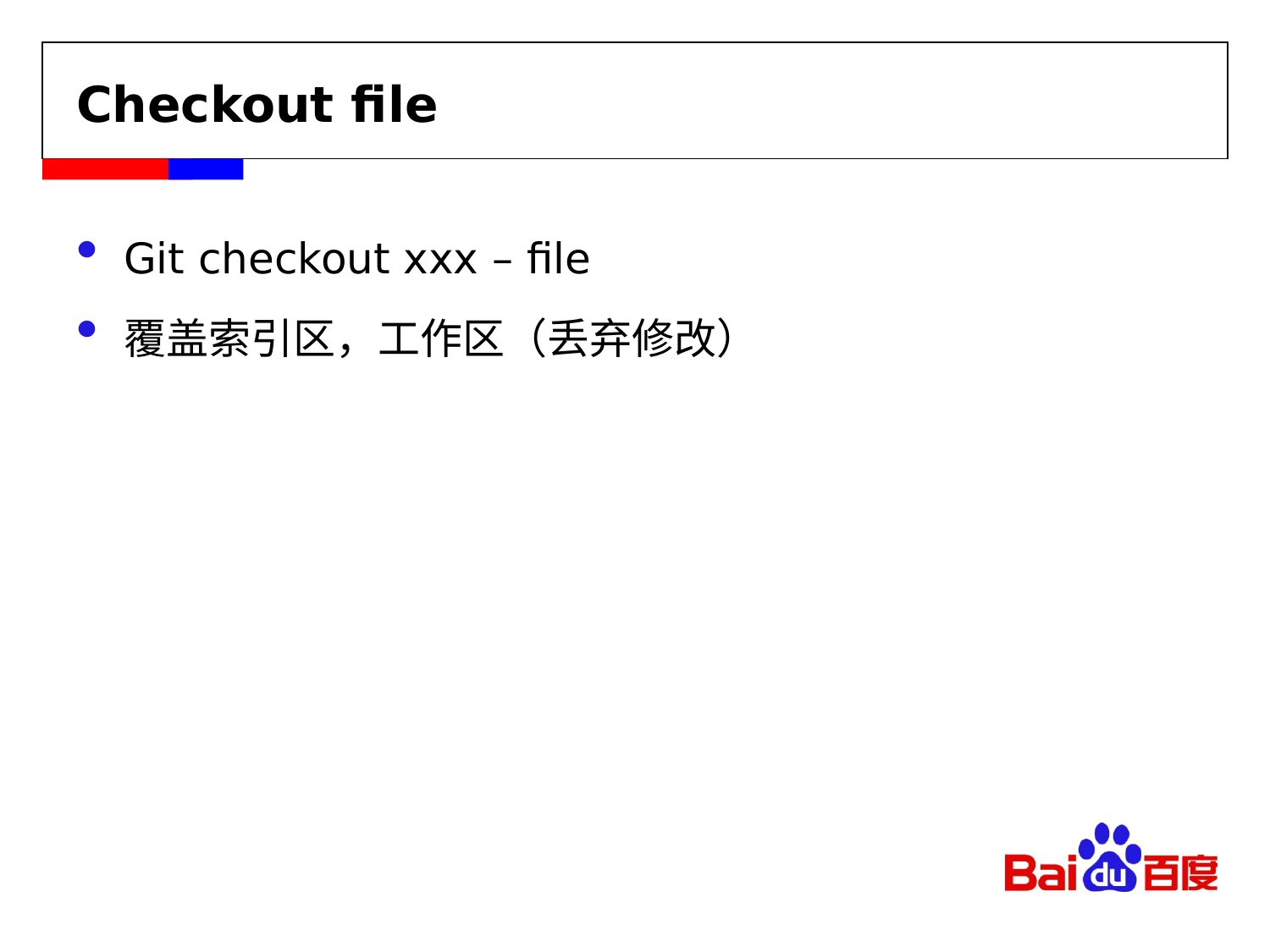

# Checkout file
Git checkout xxx – file
覆盖索引区，工作区（丢弃修改）